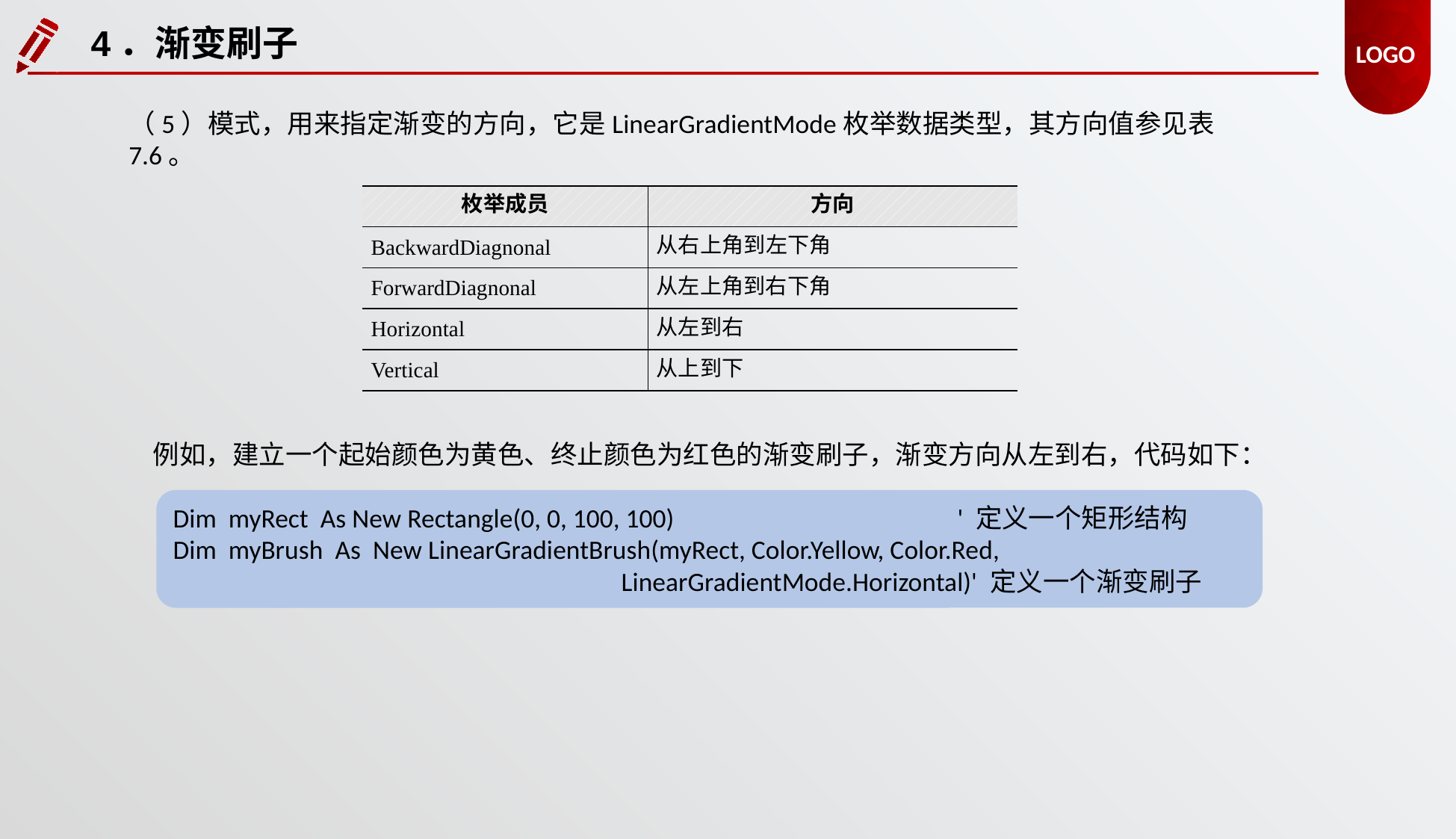

4．渐变刷子
（5）模式，用来指定渐变的方向，它是LinearGradientMode枚举数据类型，其方向值参见表7.6。
| 枚举成员 | 方向 |
| --- | --- |
| BackwardDiagnonal | 从右上角到左下角 |
| ForwardDiagnonal | 从左上角到右下角 |
| Horizontal | 从左到右 |
| Vertical | 从上到下 |
例如，建立一个起始颜色为黄色、终止颜色为红色的渐变刷子，渐变方向从左到右，代码如下：
Dim  myRect  As New Rectangle(0, 0, 100, 100)			' 定义一个矩形结构
Dim  myBrush  As  New LinearGradientBrush(myRect, Color.Yellow, Color.Red,
 				LinearGradientMode.Horizontal)' 定义一个渐变刷子